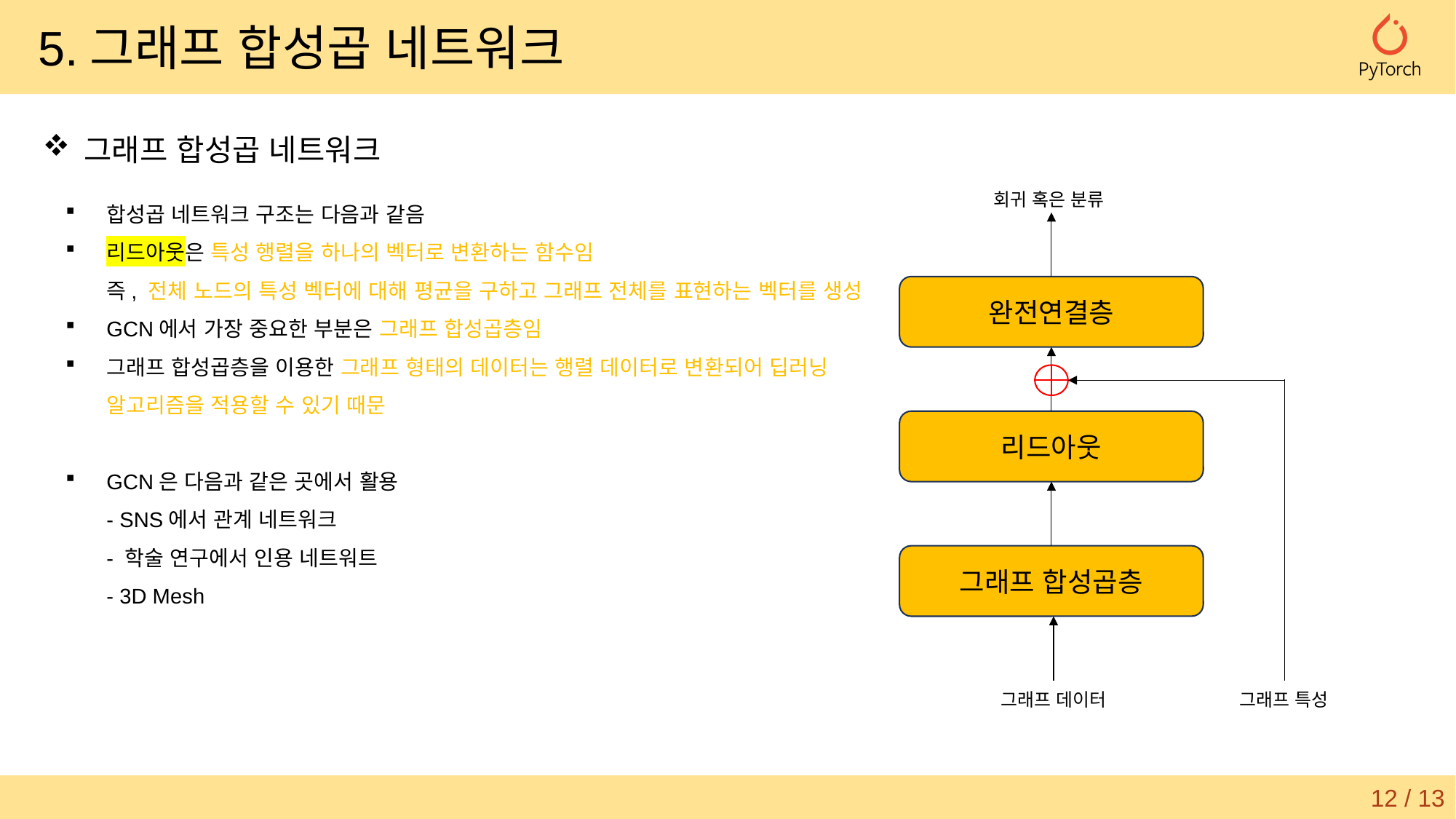

5.그래프 합성곱 네트워크
그래프 합성곱 네트워크
합성곱 네트워크 구조는 다음과 같음
리드아웃은 특성 행렬을 하나의 벡터로 변환하는 함수임
즉, 전체 노드의 특성 벡터에 대해 평균을 구하고 그래프 전체를 표현하는 벡터를 생성
GCN에서 가장 중요한 부분은 그래프 합성곱층임
그래프 합성곱층을 이용한 그래프 형태의 데이터는 행렬 데이터로 변환되어 딥러닝
알고리즘을 적용할 수 있기 때문

GCN은 다음과 같은 곳에서 활용
- SNS에서 관계 네트워크
- 학술 연구에서 인용 네트워트
- 3D Mesh
회귀 혹은 분류
완전연결층

리드아웃
그래프 합성곱층
그래프 데이터
그래프 특성
12 / 13